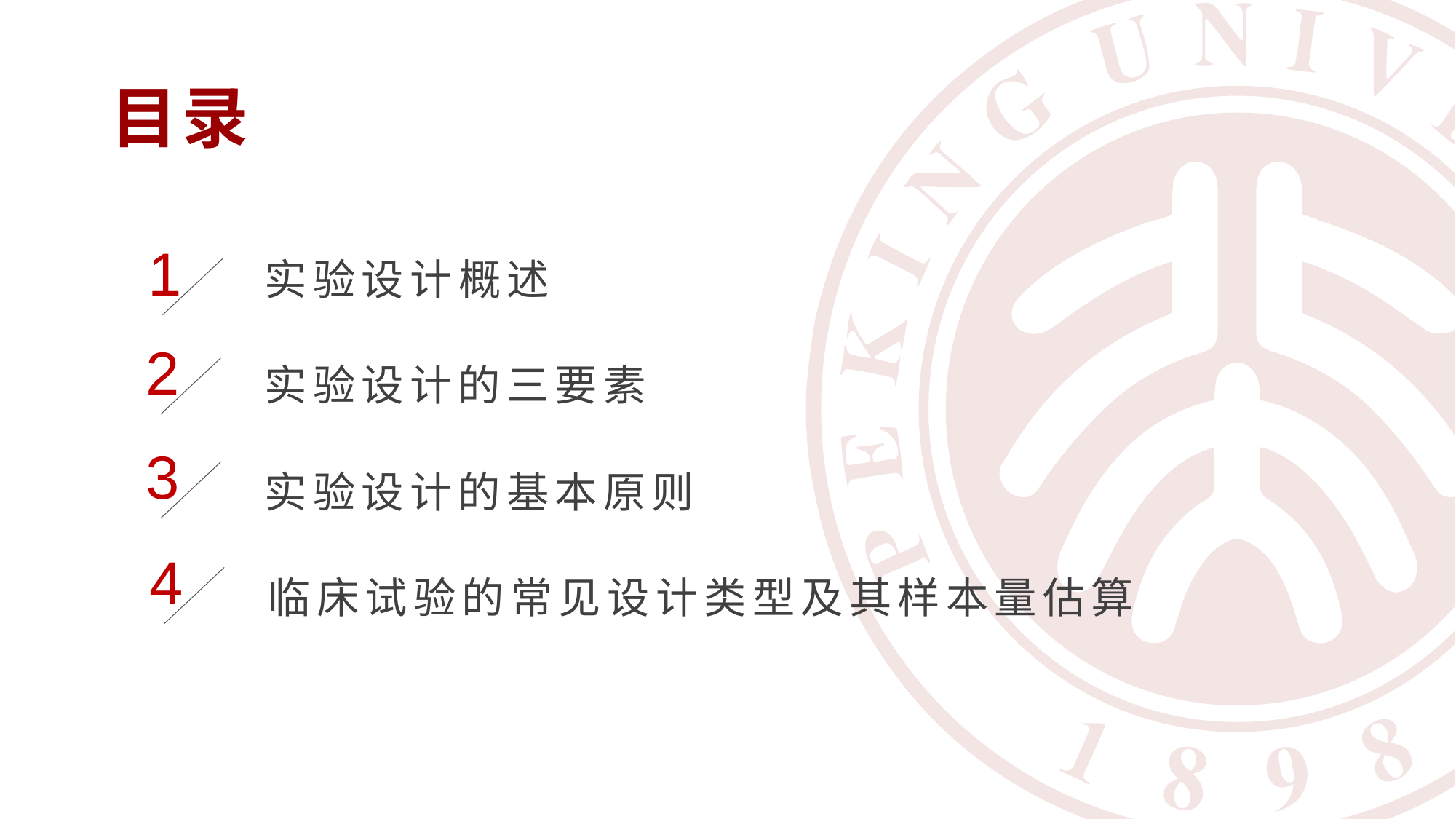

目录
1
实验设计概述
2
实验设计的三要素
3
实验设计的基本原则
4
临床试验的常见设计类型及其样本量估算